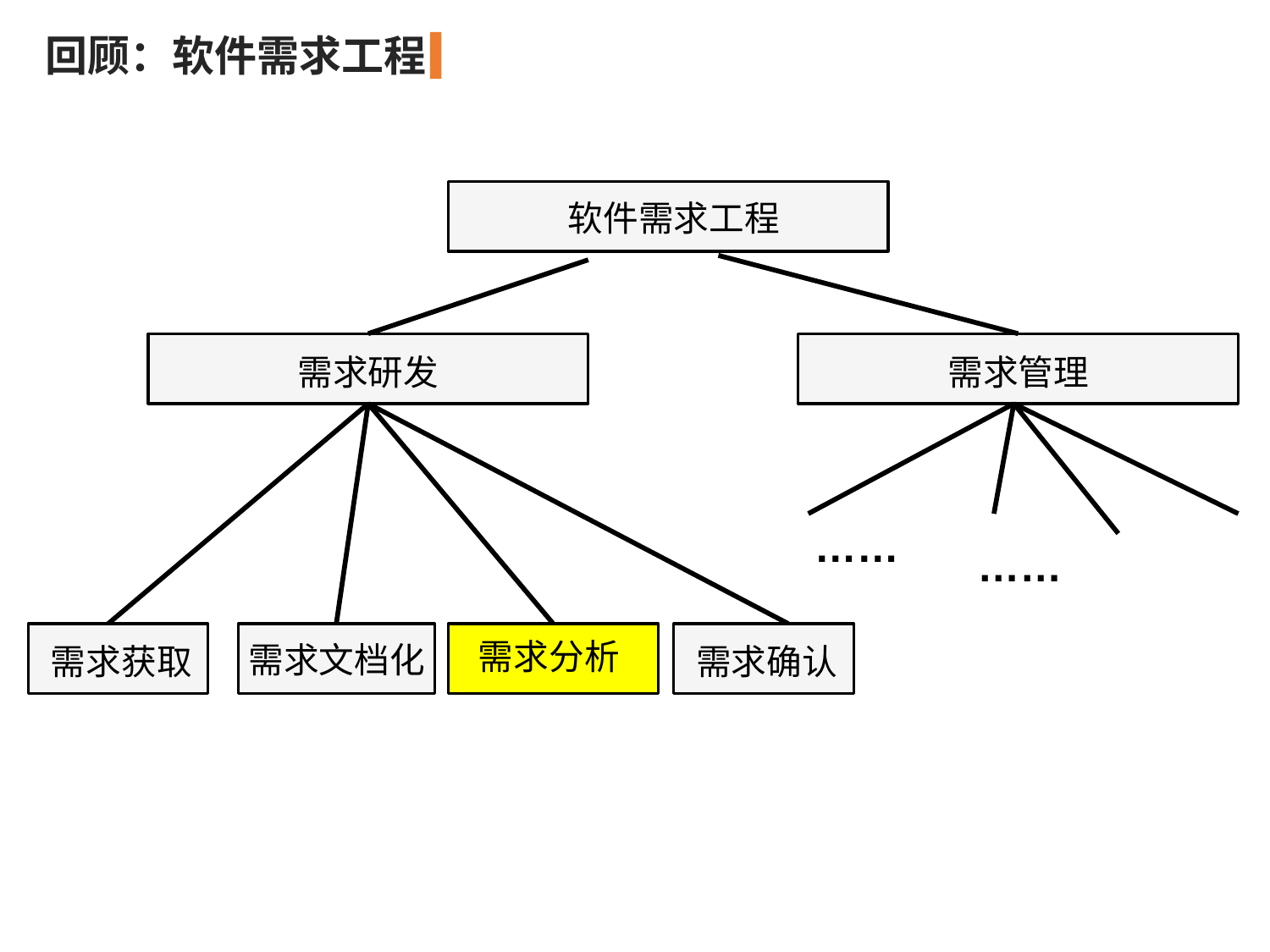

回顾：软件需求工程

软件需求工程

需求研发
需求管理
……
……

需求分析
需求文档化
需求获取
需求确认